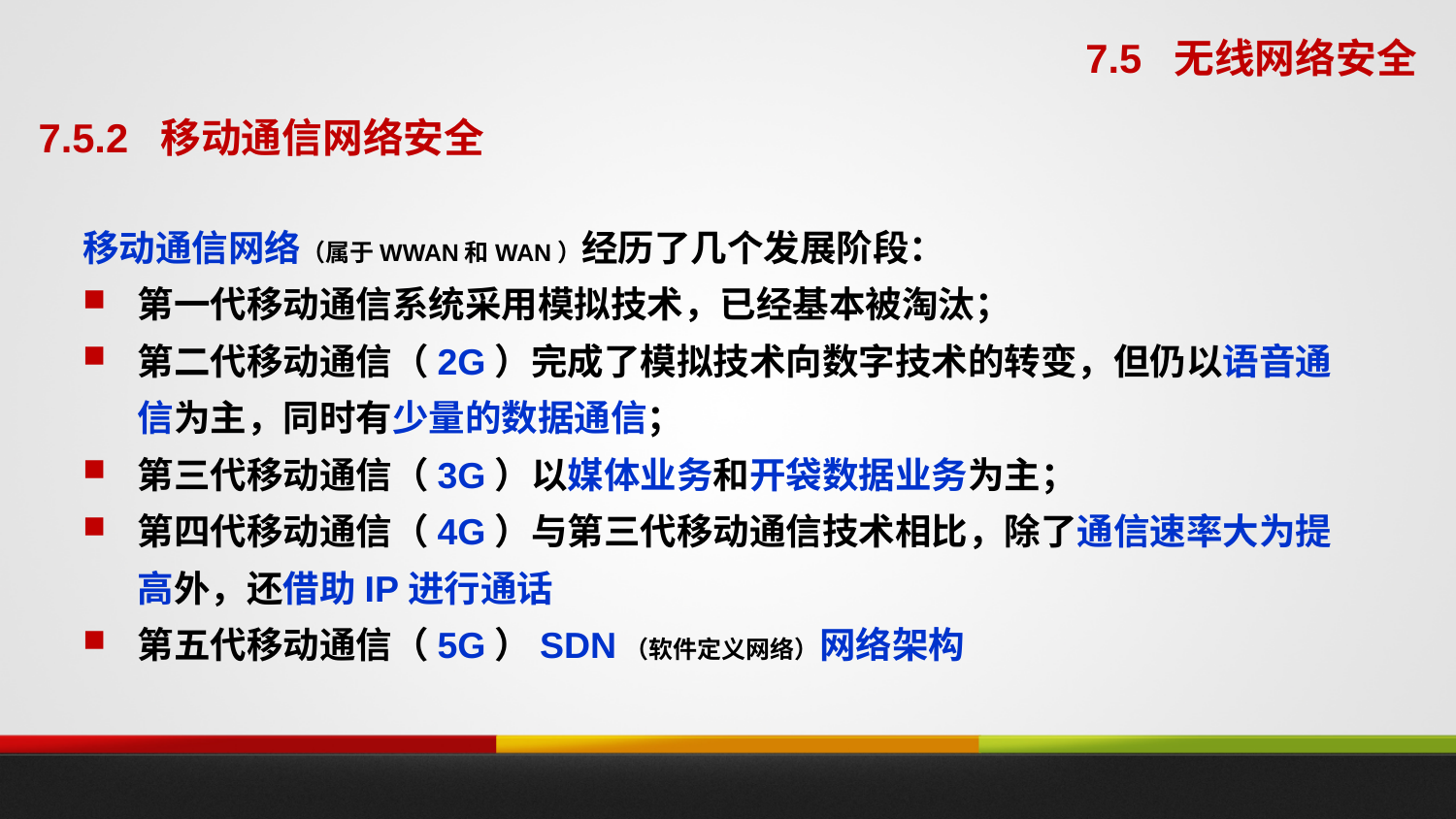

7.5  无线网络安全
7.5.2  移动通信网络安全
移动通信网络（属于WWAN和WAN）经历了几个发展阶段：
第一代移动通信系统采用模拟技术，已经基本被淘汰；
第二代移动通信（2G）完成了模拟技术向数字技术的转变，但仍以语音通信为主，同时有少量的数据通信；
第三代移动通信（3G）以媒体业务和开袋数据业务为主；
第四代移动通信（4G）与第三代移动通信技术相比，除了通信速率大为提高外，还借助IP进行通话
第五代移动通信（5G）SDN（软件定义网络）网络架构